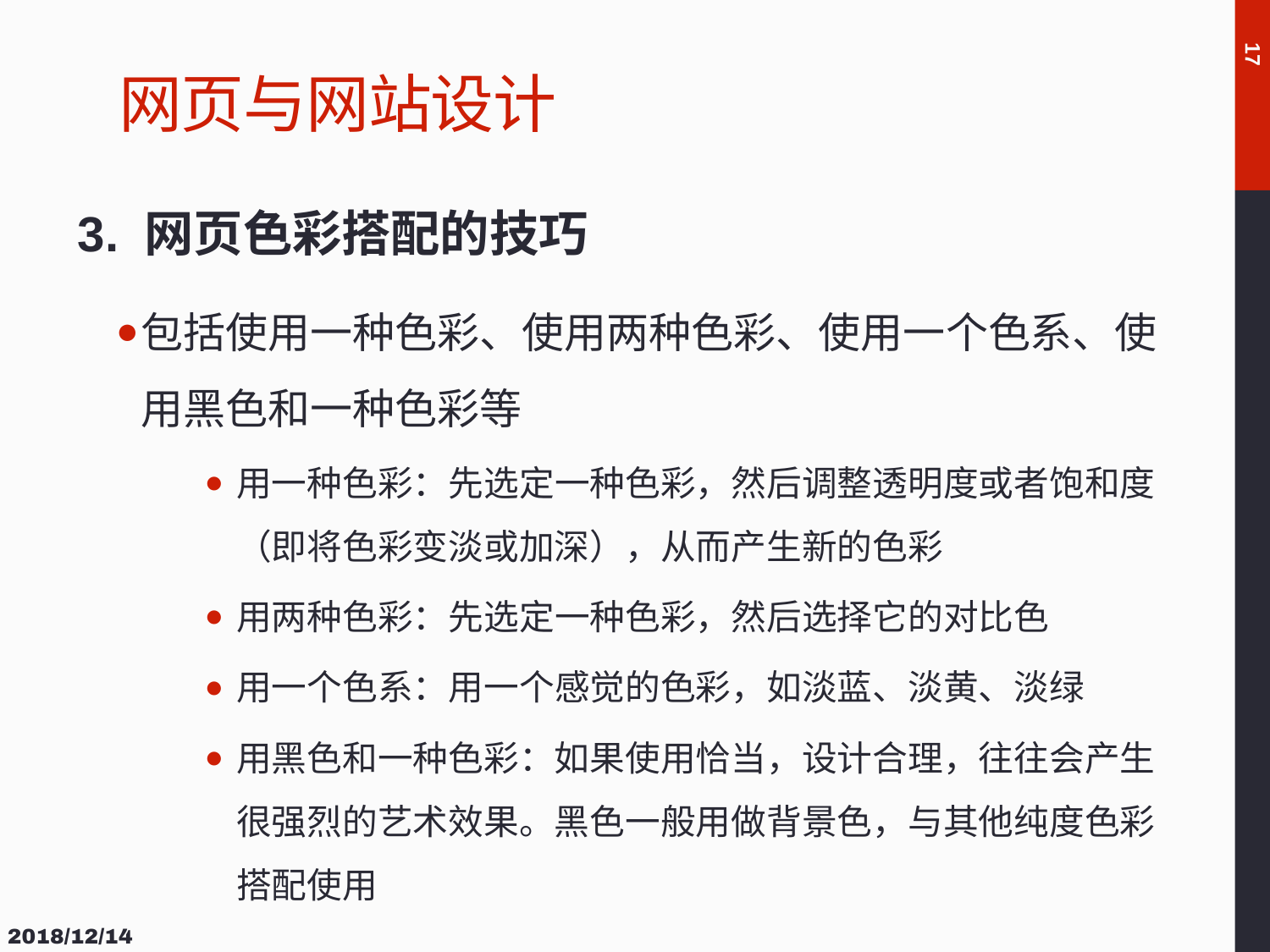

# 网页与网站设计
17
3. 网页色彩搭配的技巧
包括使用一种色彩、使用两种色彩、使用一个色系、使用黑色和一种色彩等
用一种色彩：先选定一种色彩，然后调整透明度或者饱和度（即将色彩变淡或加深），从而产生新的色彩
用两种色彩：先选定一种色彩，然后选择它的对比色
用一个色系：用一个感觉的色彩，如淡蓝、淡黄、淡绿
用黑色和一种色彩：如果使用恰当，设计合理，往往会产生很强烈的艺术效果。黑色一般用做背景色，与其他纯度色彩搭配使用
2018/12/14